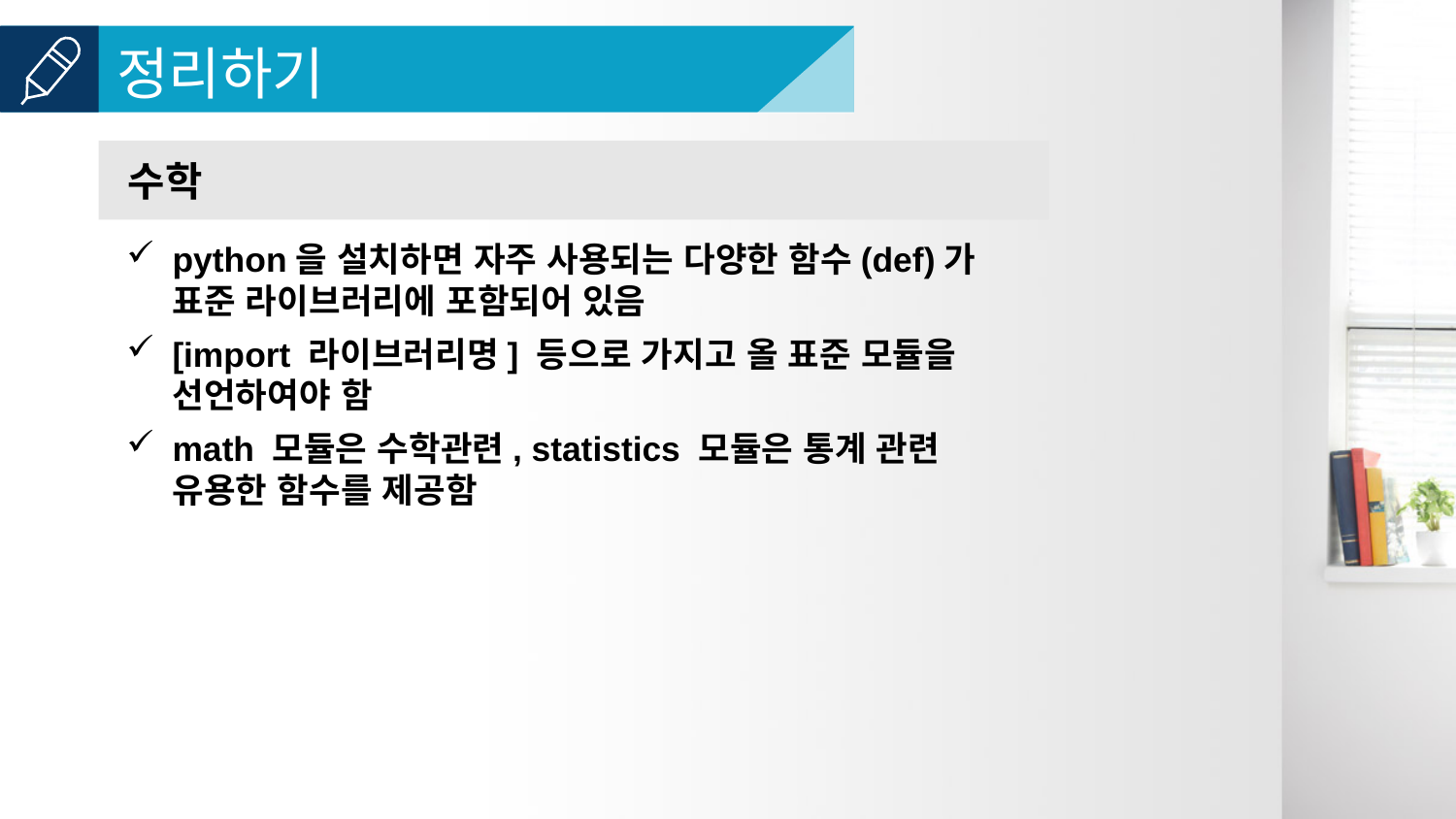

수학
python을 설치하면 자주 사용되는 다양한 함수(def)가
표준 라이브러리에 포함되어 있음
[import 라이브러리명] 등으로 가지고 올 표준 모듈을 선언하여야 함
math 모듈은 수학관련, statistics 모듈은 통계 관련
유용한 함수를 제공함